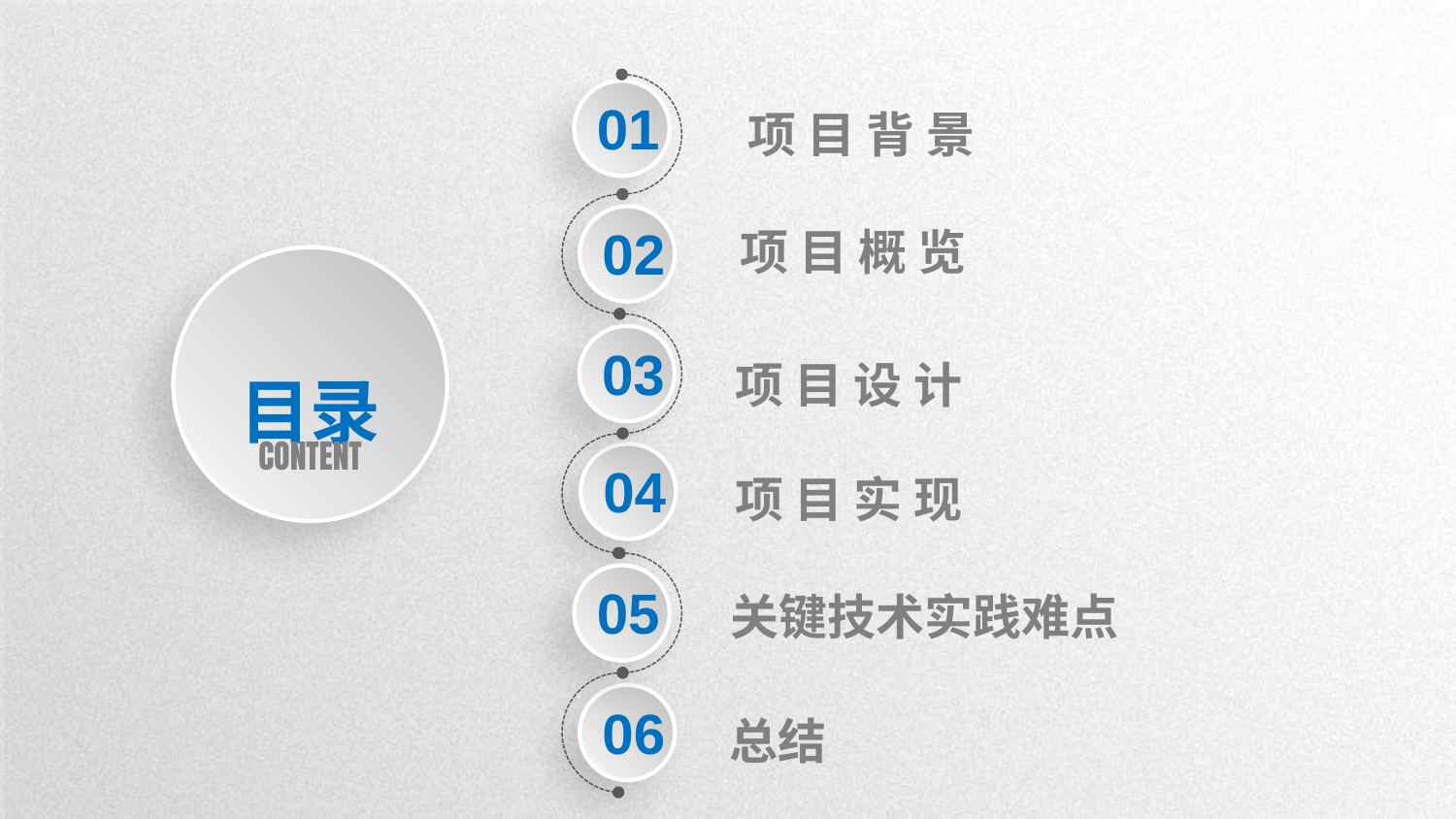

01
项 目 背 景

02
项 目 概 览

目录
CONTENT

03
项 目 设 计

04
项 目 实 现

05
关键技术实践难点

06
总结